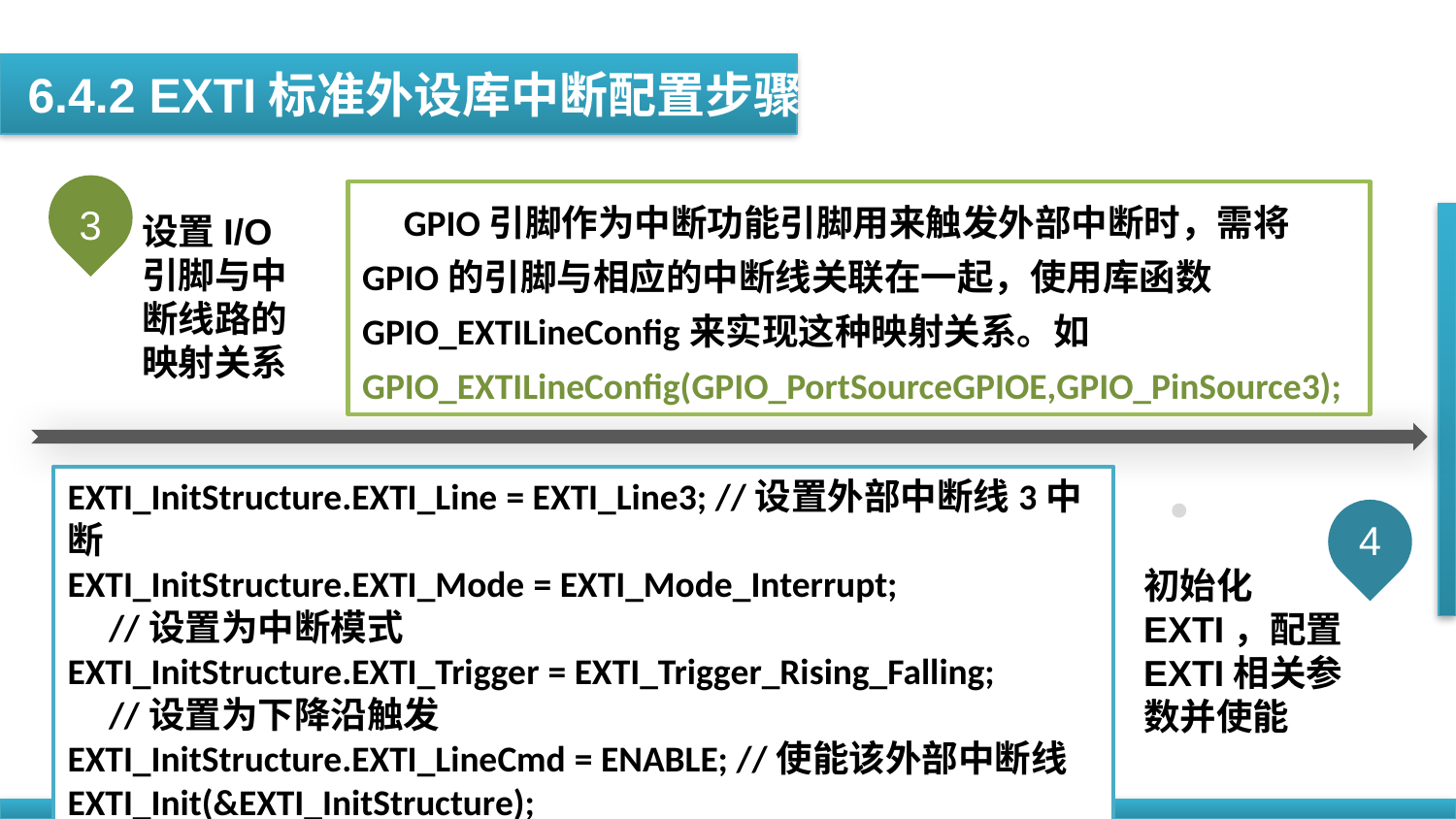

6.4.2 EXTI标准外设库中断配置步骤

3
     GPIO引脚作为中断功能引脚用来触发外部中断时，需将GPIO的引脚与相应的中断线关联在一起，使用库函数GPIO_EXTILineConfig来实现这种映射关系。如GPIO_EXTILineConfig(GPIO_PortSourceGPIOE,GPIO_PinSource3);
设置I/O引脚与中断线路的映射关系

EXTI_InitStructure.EXTI_Line = EXTI_Line3; //设置外部中断线3中断
EXTI_InitStructure.EXTI_Mode = EXTI_Mode_Interrupt;
     //设置为中断模式
EXTI_InitStructure.EXTI_Trigger = EXTI_Trigger_Rising_Falling;
     //设置为下降沿触发
EXTI_InitStructure.EXTI_LineCmd = ENABLE; //使能该外部中断线
EXTI_Init(&EXTI_InitStructure);

4

初始化EXTI，配置EXTI相关参数并使能